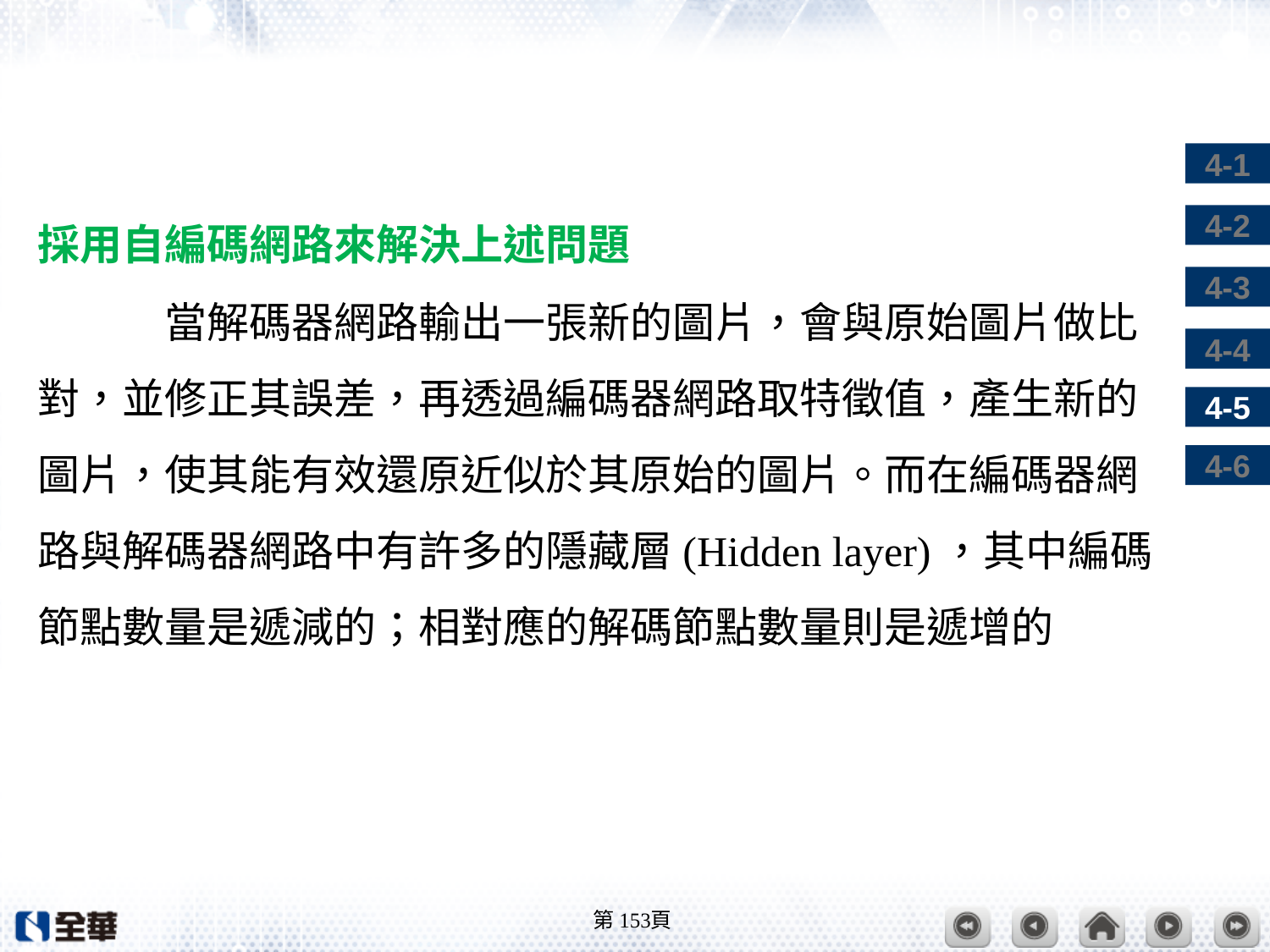

#
採用自編碼網路來解決上述問題
	當解碼器網路輸出一張新的圖片，會與原始圖片做比對，並修正其誤差，再透過編碼器網路取特徵值，產生新的圖片，使其能有效還原近似於其原始的圖片。而在編碼器網路與解碼器網路中有許多的隱藏層(Hidden layer)，其中編碼節點數量是遞減的；相對應的解碼節點數量則是遞增的